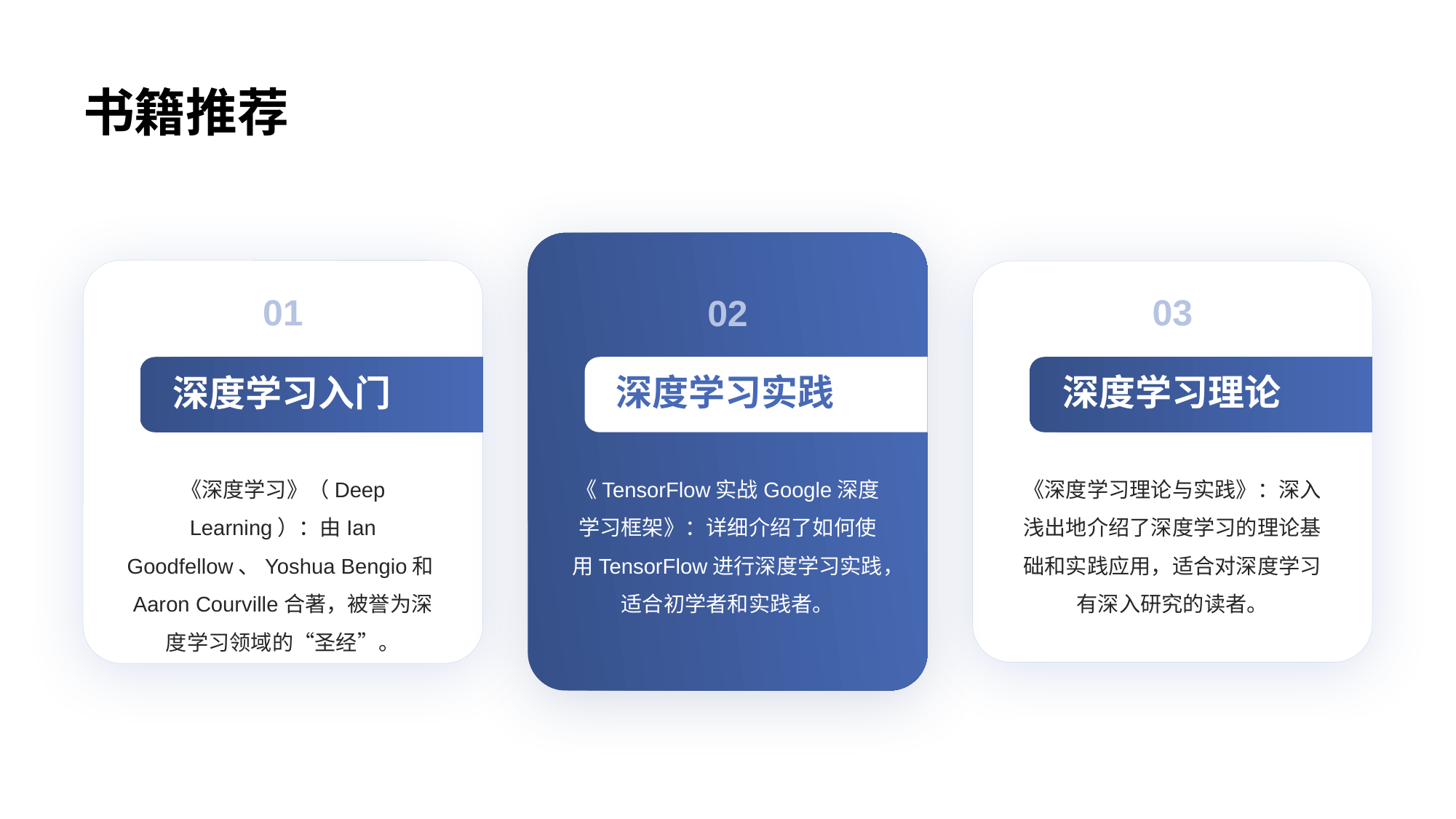

# 书籍推荐

01
02
03
深度学习实践
深度学习理论
深度学习入门
《深度学习》（Deep Learning）：由Ian Goodfellow、Yoshua Bengio和Aaron Courville合著，被誉为深度学习领域的“圣经”。
《TensorFlow实战Google深度学习框架》：详细介绍了如何使用TensorFlow进行深度学习实践，适合初学者和实践者。
《深度学习理论与实践》：深入浅出地介绍了深度学习的理论基础和实践应用，适合对深度学习有深入研究的读者。